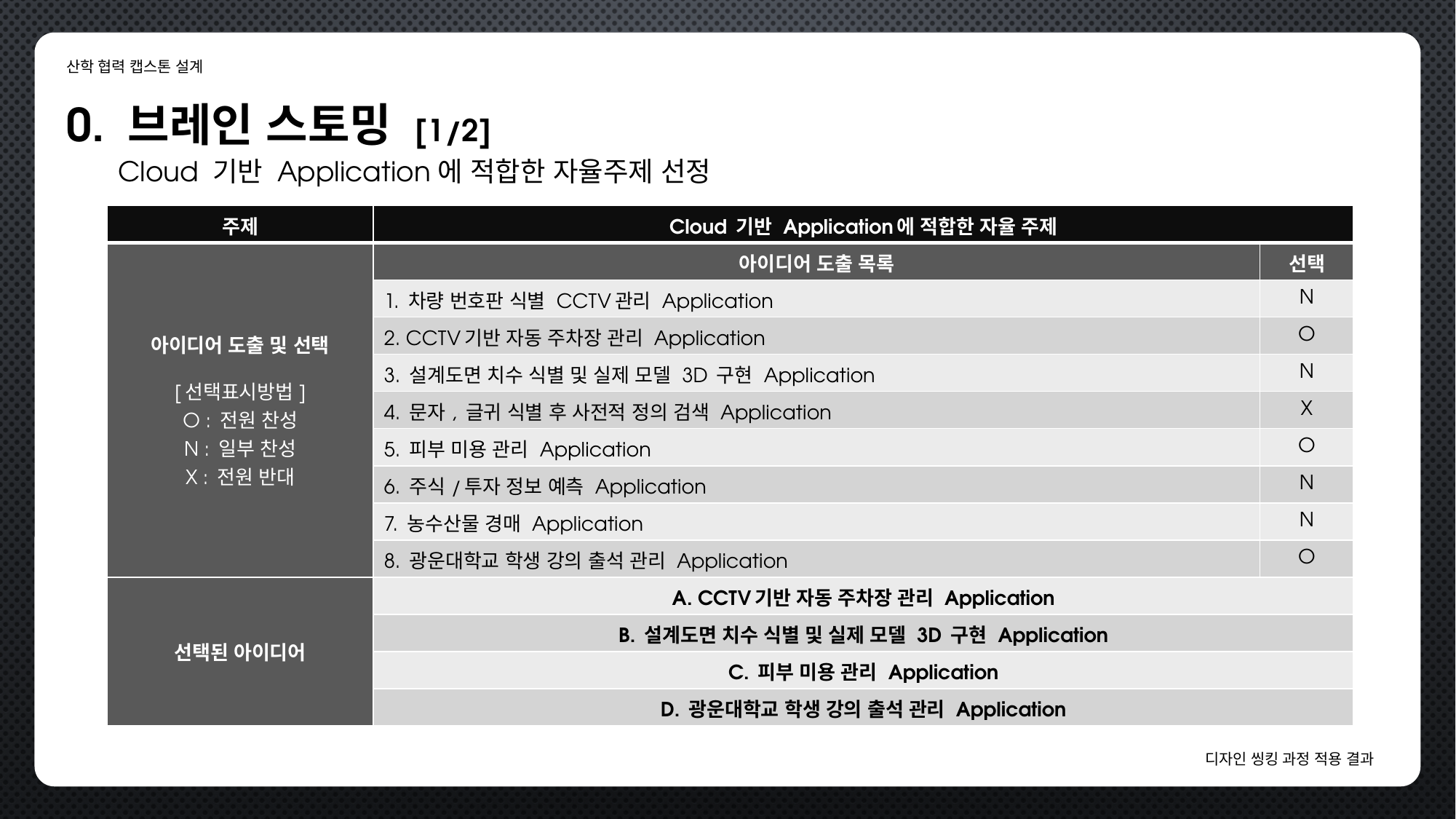

산학 협력 캡스톤 설계
0. 브레인 스토밍 [1/2]
Cloud 기반 Application에 적합한 자율주제 선정
| 주제 | Cloud 기반 Application에 적합한 자율 주제 |  |
| --- | --- | --- |
| 아이디어 도출 및 선택 [선택표시방법] O : 전원 찬성 N : 일부 찬성 X : 전원 반대 | 아이디어 도출 목록 | 선택 |
|  | 1. 차량 번호판 식별 CCTV관리 Application | N |
|  | 2. CCTV기반 자동 주차장 관리 Application | O |
|  | 3. 설계도면 치수 식별 및 실제 모델 3D 구현 Application | N |
|  | 4. 문자, 글귀 식별 후 사전적 정의 검색 Application | X |
|  | 5. 피부 미용 관리 Application | O |
|  | 6. 주식/투자 정보 예측 Application | N |
|  | 7. 농수산물 경매 Application | N |
|  | 8. 광운대학교 학생 강의 출석 관리 Application | O |
| 선택된 아이디어 | A. CCTV기반 자동 주차장 관리 Application |  |
|  | B. 설계도면 치수 식별 및 실제 모델 3D 구현 Application |  |
|  | C. 피부 미용 관리 Application |  |
|  | D. 광운대학교 학생 강의 출석 관리 Application |  |
디자인 씽킹 과정 적용 결과